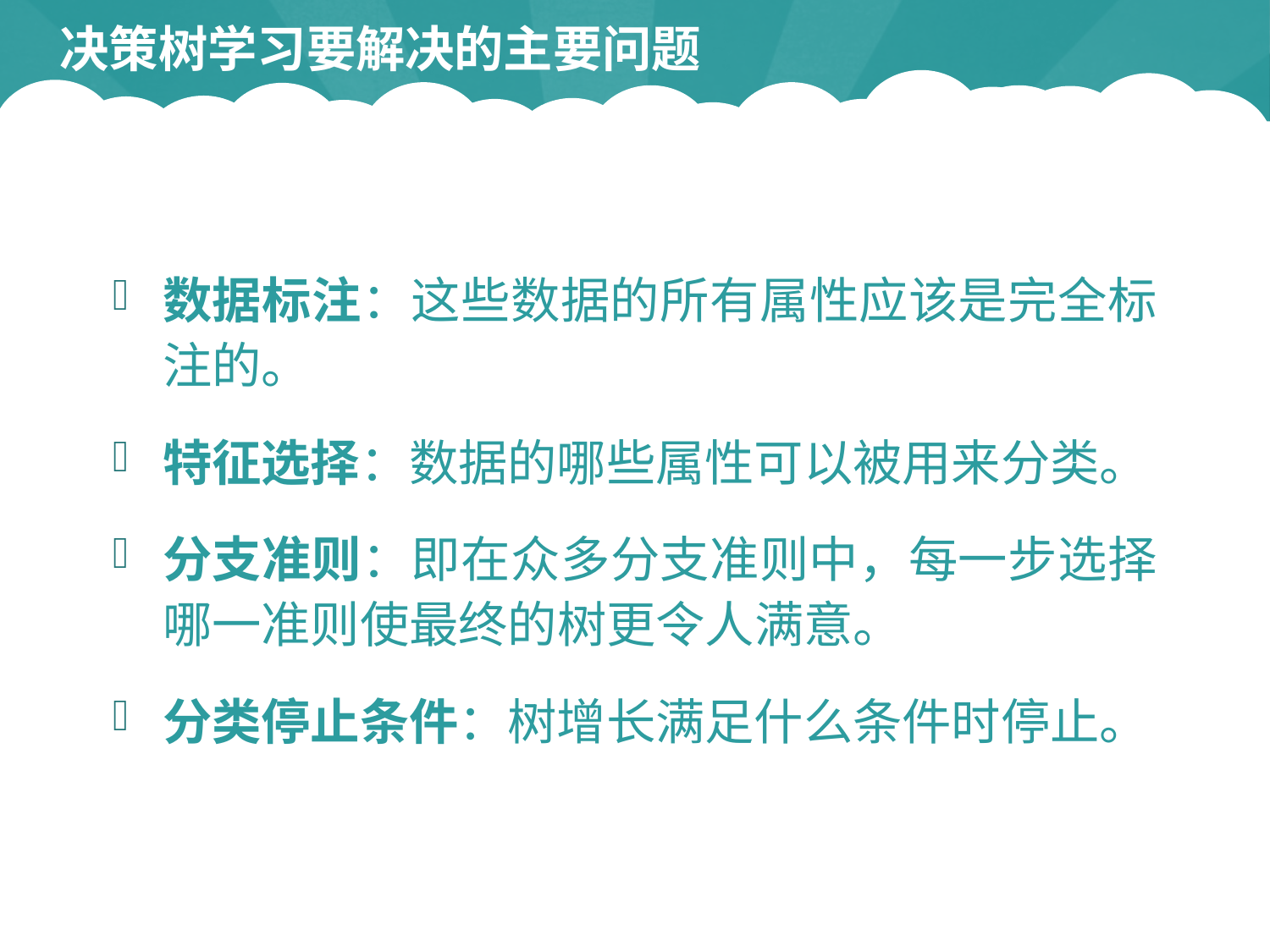

# 决策树学习要解决的主要问题
数据标注：这些数据的所有属性应该是完全标注的。
特征选择：数据的哪些属性可以被用来分类。
分支准则：即在众多分支准则中，每一步选择哪一准则使最终的树更令人满意。
分类停止条件：树增长满足什么条件时停止。